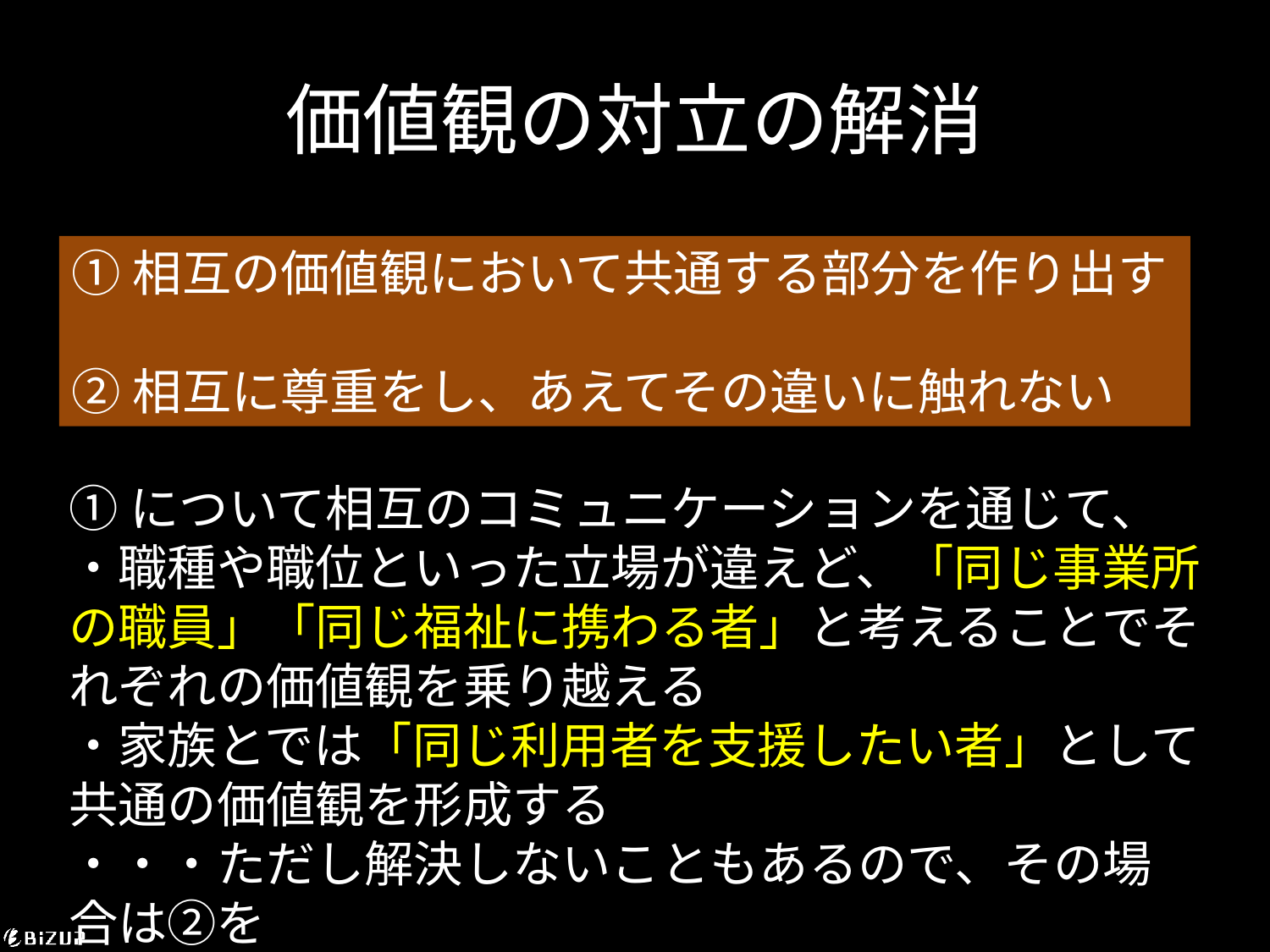

# 価値観の対立の解消
①相互の価値観において共通する部分を作り出す

②相互に尊重をし、あえてその違いに触れない
①について相互のコミュニケーションを通じて、
・職種や職位といった立場が違えど、「同じ事業所の職員」「同じ福祉に携わる者」と考えることでそれぞれの価値観を乗り越える
・家族とでは「同じ利用者を支援したい者」として共通の価値観を形成する
・・・ただし解決しないこともあるので、その場合は②を